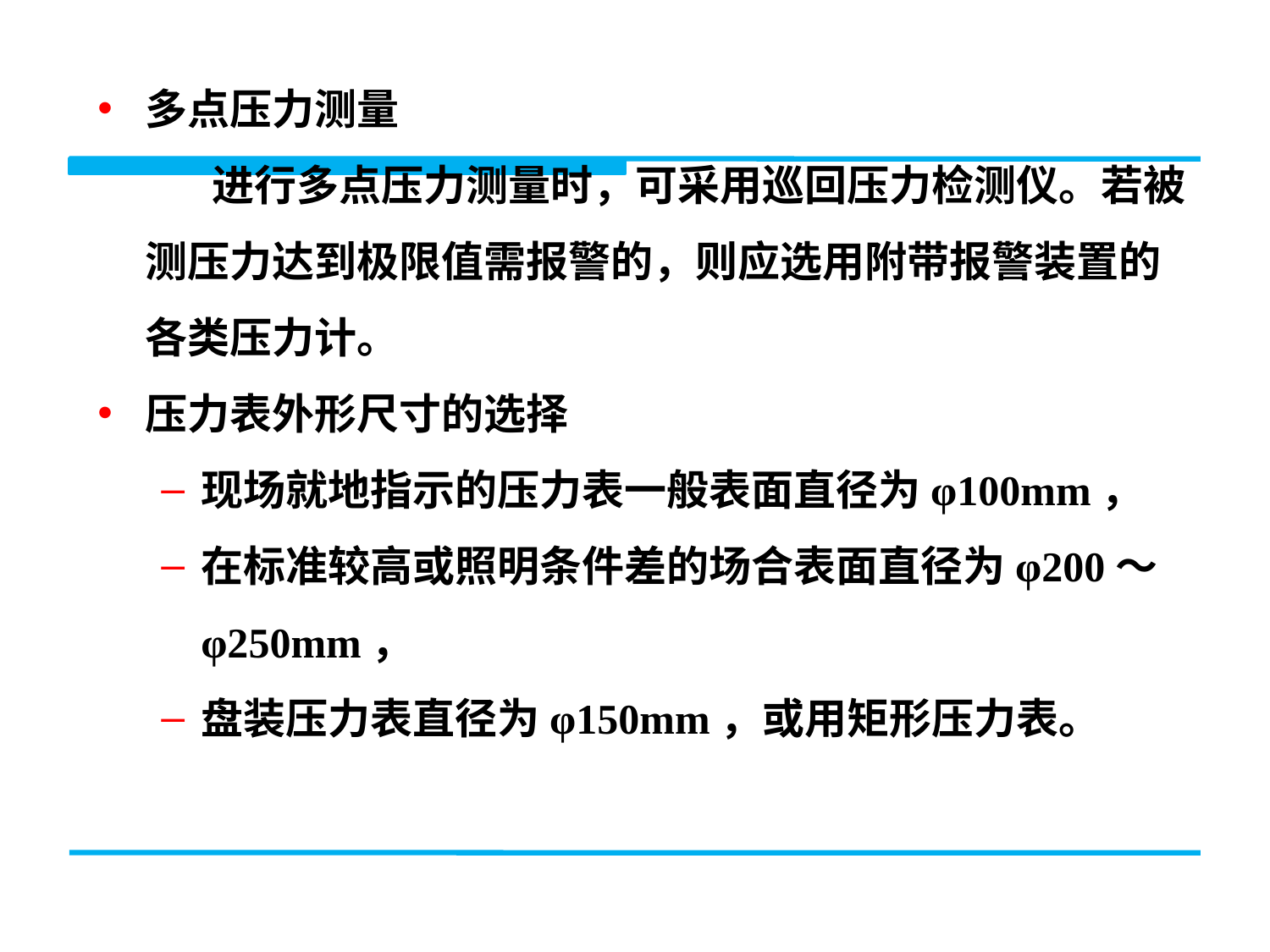

多点压力测量
       进行多点压力测量时，可采用巡回压力检测仪。若被测压力达到极限值需报警的，则应选用附带报警装置的各类压力计。
压力表外形尺寸的选择
现场就地指示的压力表一般表面直径为φ100mm，
在标准较高或照明条件差的场合表面直径为φ200～φ250mm，
盘装压力表直径为φ150mm，或用矩形压力表。